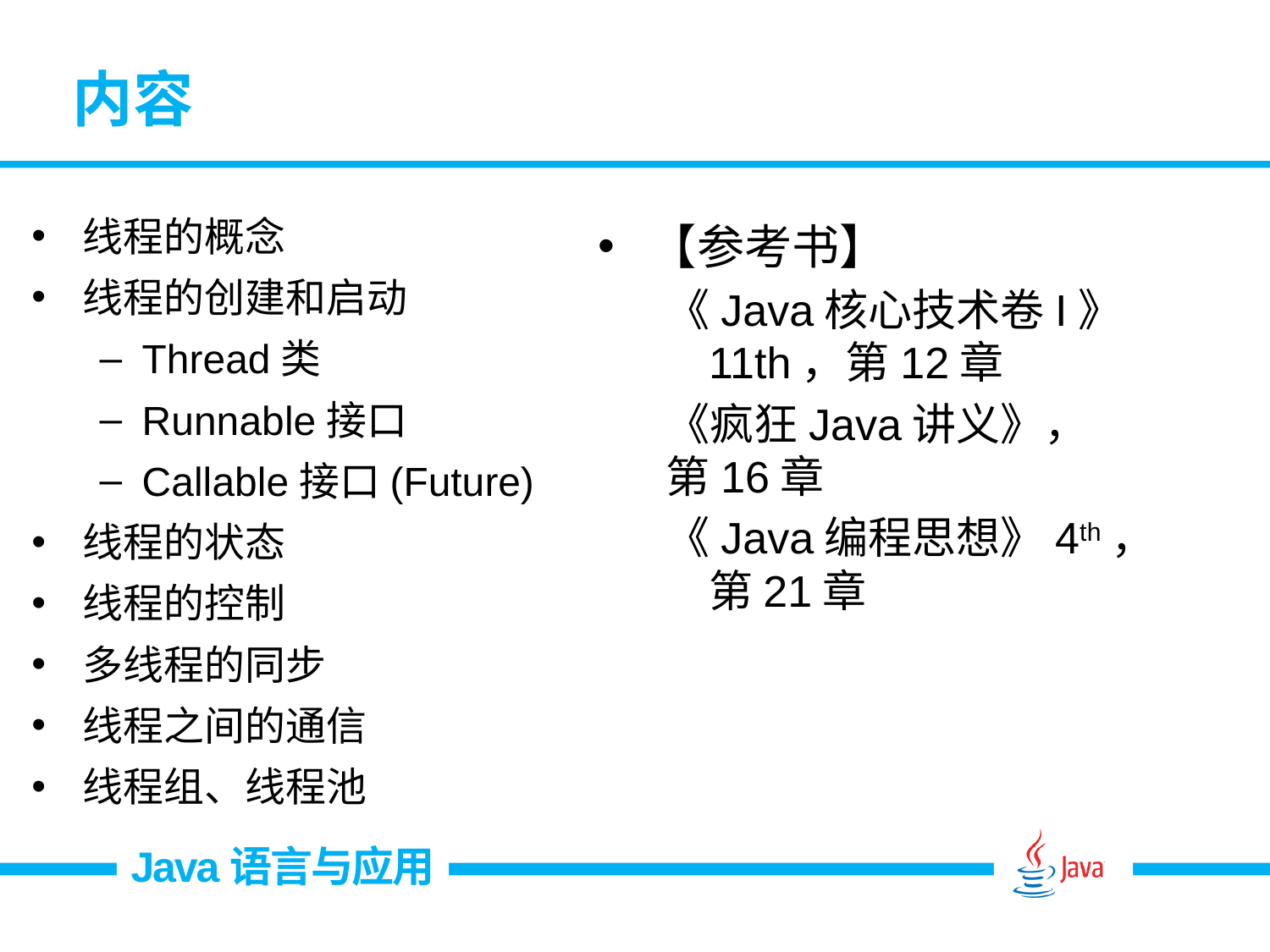

# 内容
线程的概念
线程的创建和启动
Thread类
Runnable接口
Callable接口(Future)
线程的状态
线程的控制
多线程的同步
线程之间的通信
线程组、线程池
【参考书】
《Java核心技术卷I》 11th，第12章
《疯狂Java讲义》，
第16章
《Java编程思想》4th，
第21章